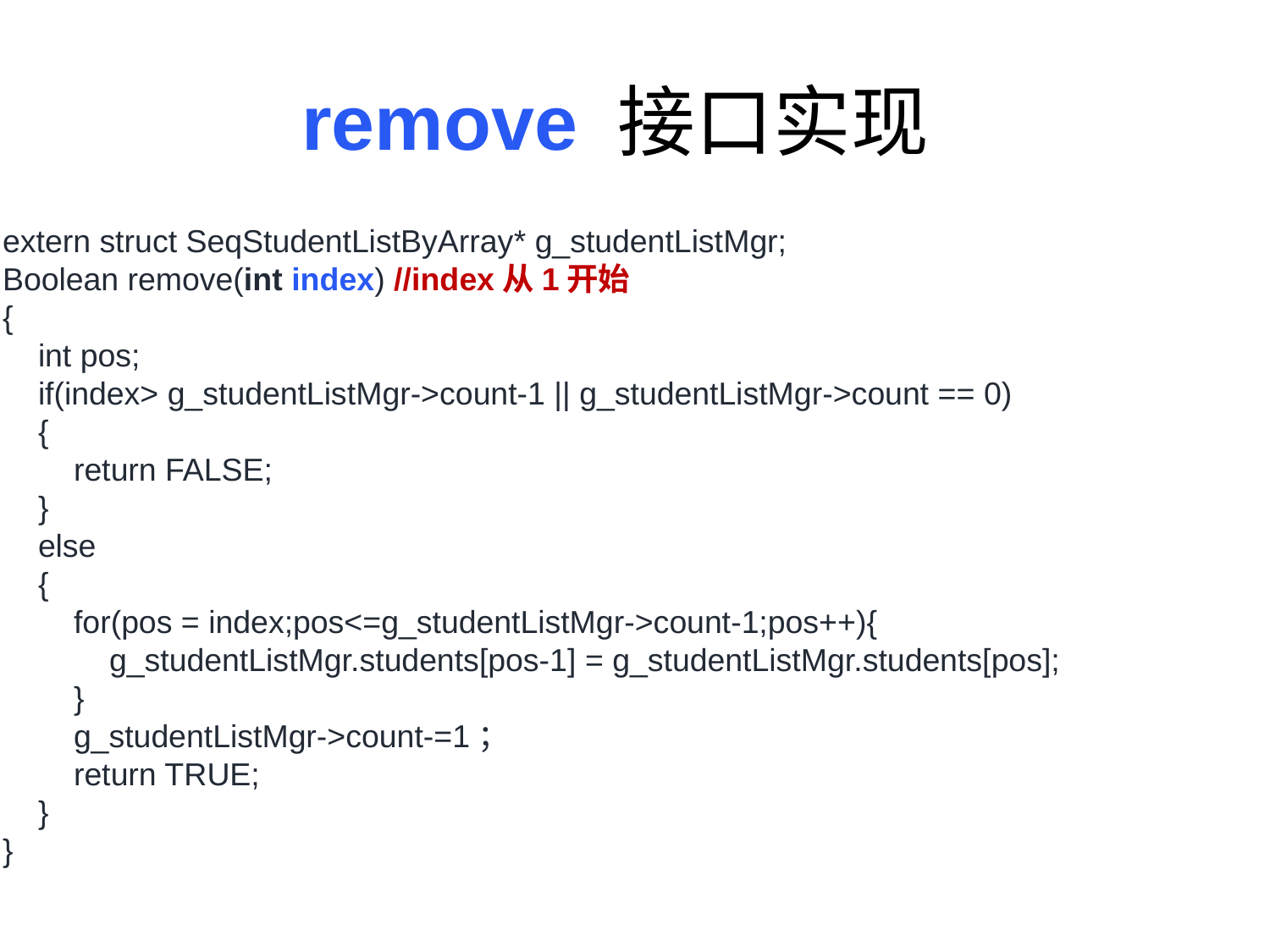

remove 接口实现
extern struct SeqStudentListByArray* g_studentListMgr;
Boolean remove(int index) //index从1开始
{
    int pos;
    if(index> g_studentListMgr->count-1 || g_studentListMgr->count == 0)
    {
        return FALSE;
    }
    else
    {
        for(pos = index;pos<=g_studentListMgr->count-1;pos++){
            g_studentListMgr.students[pos-1] = g_studentListMgr.students[pos];
        }
        g_studentListMgr->count-=1；
        return TRUE;
    }
}